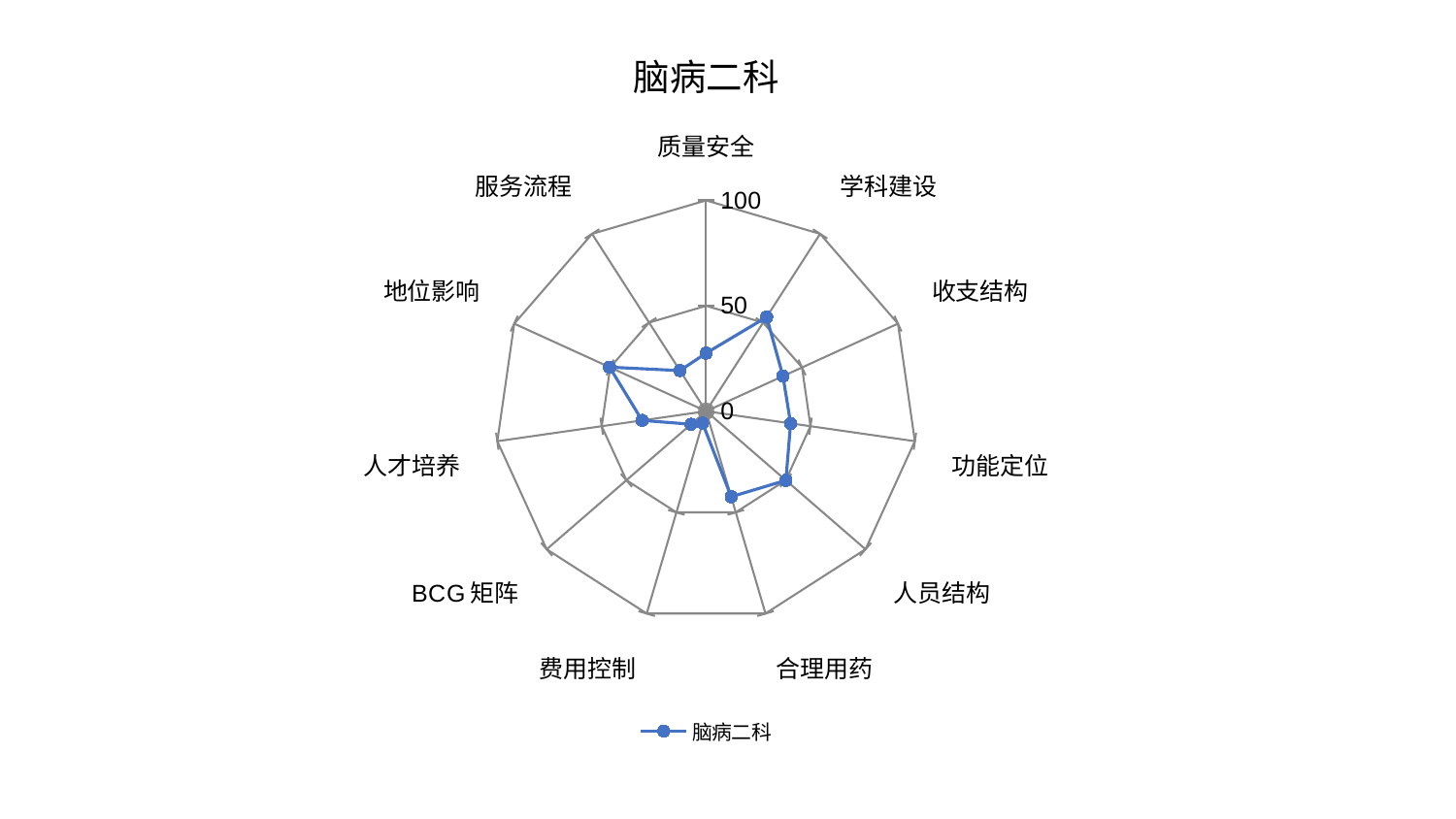

### Chart: 脑病二科

| Category | 脑病二科 |
|---|---|
| 质量安全 | 27.54847904551325 |
| 学科建设 | 53.099049666836706 |
| 收支结构 | 40.06502433385143 |
| 功能定位 | 40.47866598783817 |
| 人员结构 | 50.052933613243916 |
| 合理用药 | 42.27363835028874 |
| 费用控制 | 5.900219665542882 |
| BCG矩阵 | 9.438690227669866 |
| 人才培养 | 30.640129017037392 |
| 地位影响 | 50.317592604924755 |
| 服务流程 | 22.931401800047592 |
159